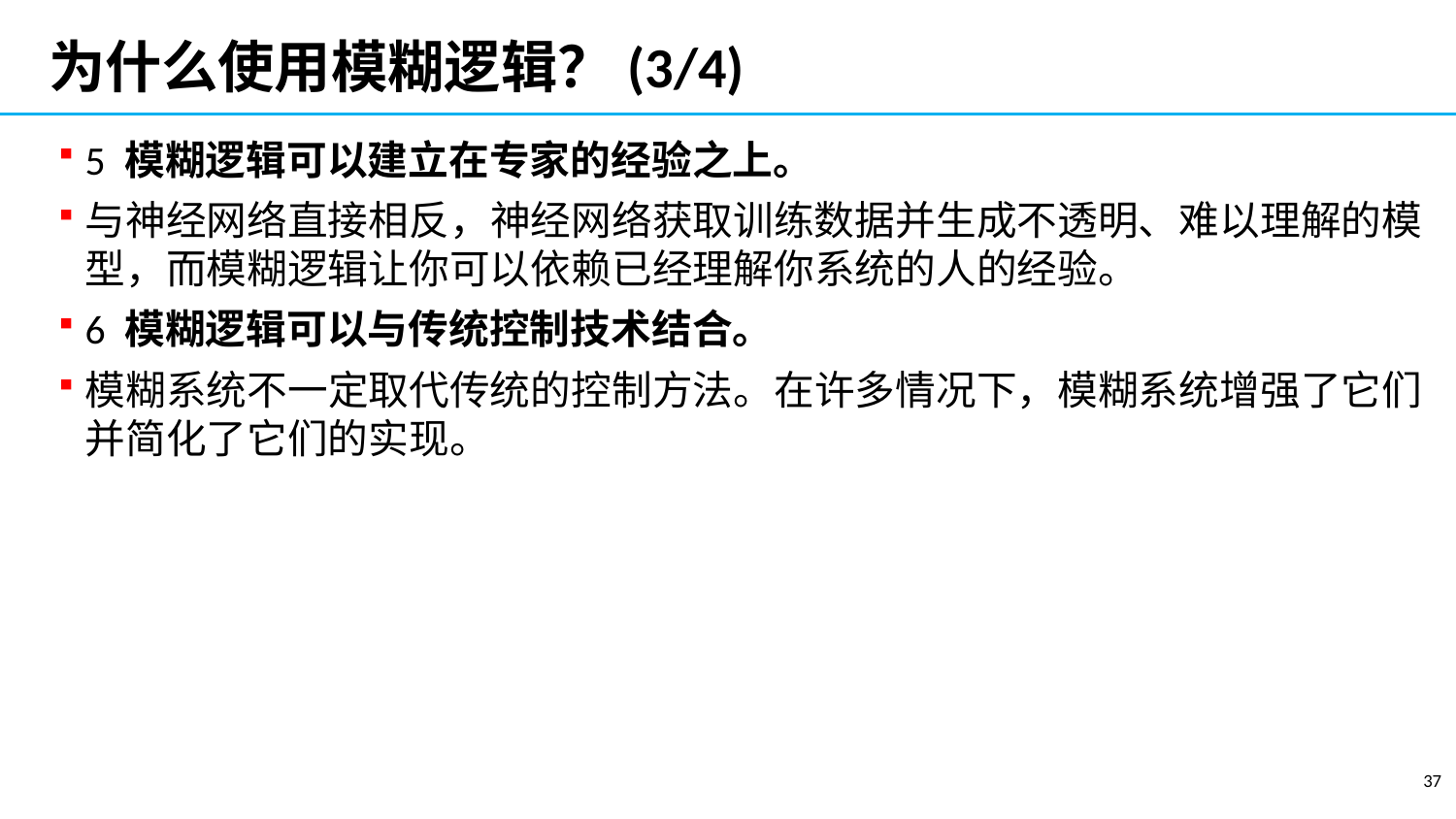

# 为什么使用模糊逻辑？(3/4)

5 模糊逻辑可以建立在专家的经验之上。
与神经网络直接相反，神经网络获取训练数据并生成不透明、难以理解的模型，而模糊逻辑让你可以依赖已经理解你系统的人的经验。
6 模糊逻辑可以与传统控制技术结合。
模糊系统不一定取代传统的控制方法。在许多情况下，模糊系统增强了它们并简化了它们的实现。
37